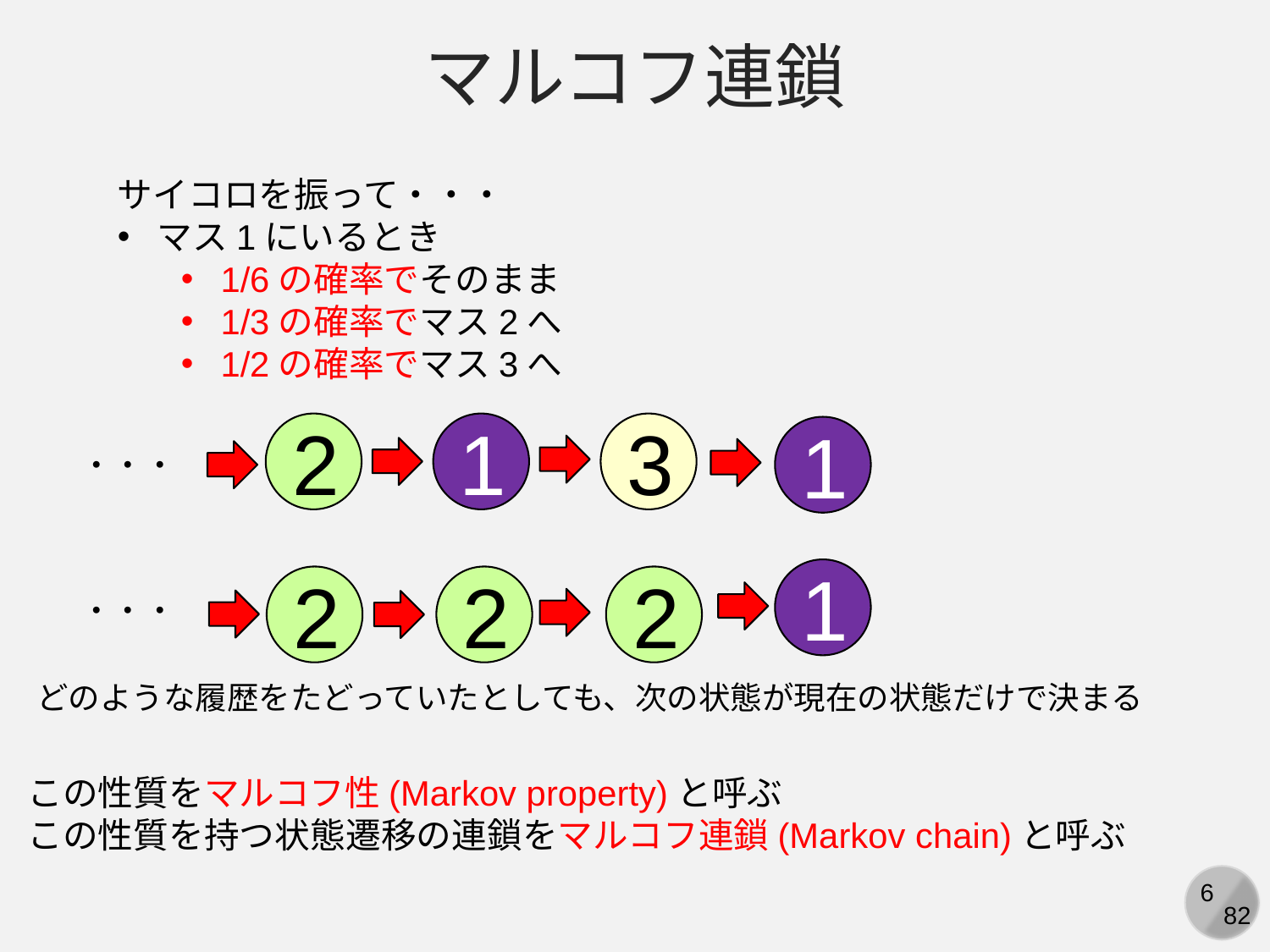

マルコフ連鎖
サイコロを振って・・・
マス1にいるとき
1/6の確率でそのまま
1/3の確率でマス2へ
1/2の確率でマス3へ
2
1
3
1

・・・

1
2
2
2

・・・

どのような履歴をたどっていたとしても、次の状態が現在の状態だけで決まる
この性質をマルコフ性(Markov property)と呼ぶ
この性質を持つ状態遷移の連鎖をマルコフ連鎖(Markov chain)と呼ぶ